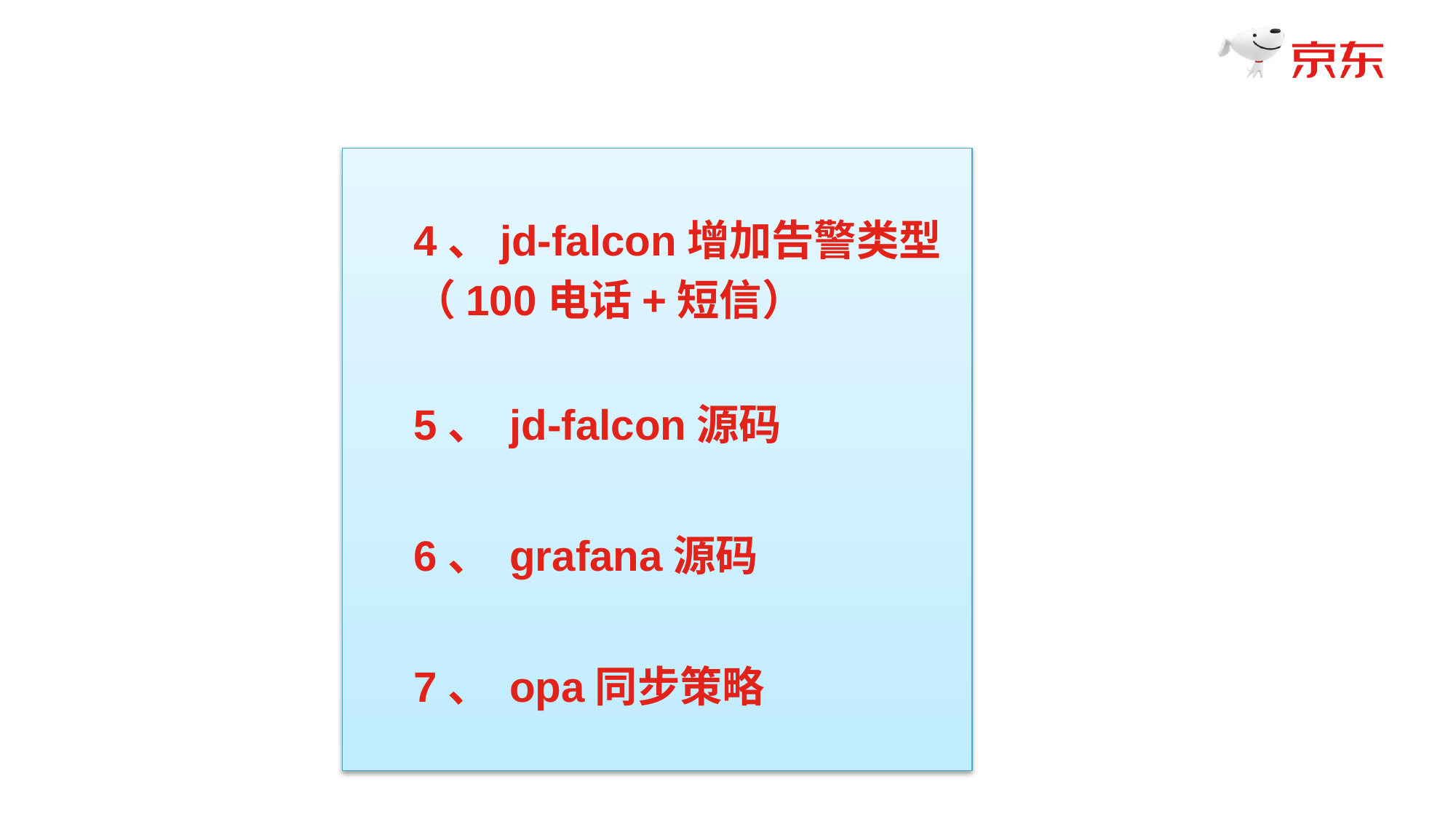

4、jd-falcon增加告警类型
（100电话+短信）
5、 jd-falcon源码
6、 grafana源码
7、 opa同步策略